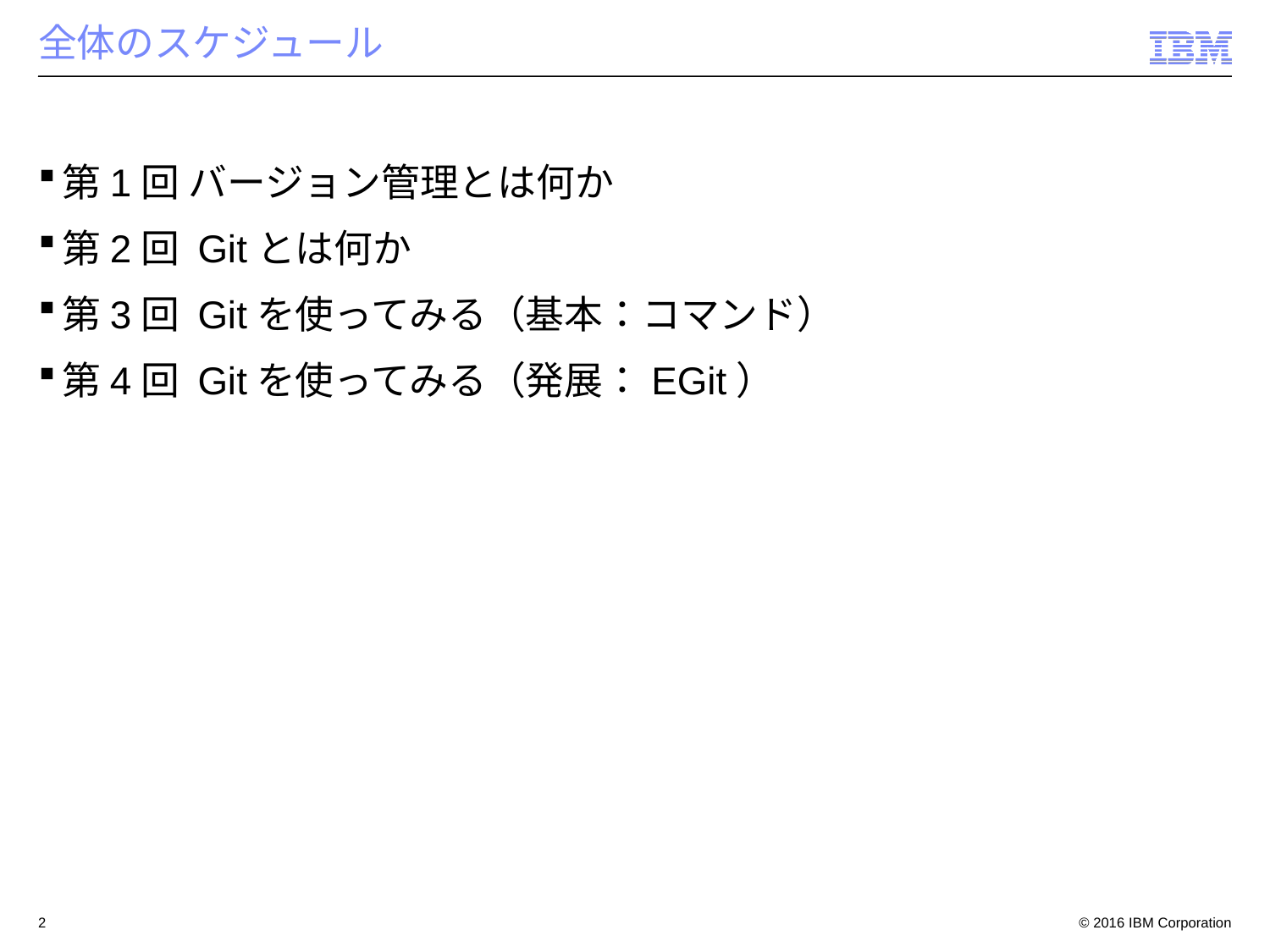

# 全体のスケジュール

第1回 バージョン管理とは何か
第2回 Gitとは何か
第3回 Gitを使ってみる（基本：コマンド）
第4回 Gitを使ってみる（発展：EGit）

2